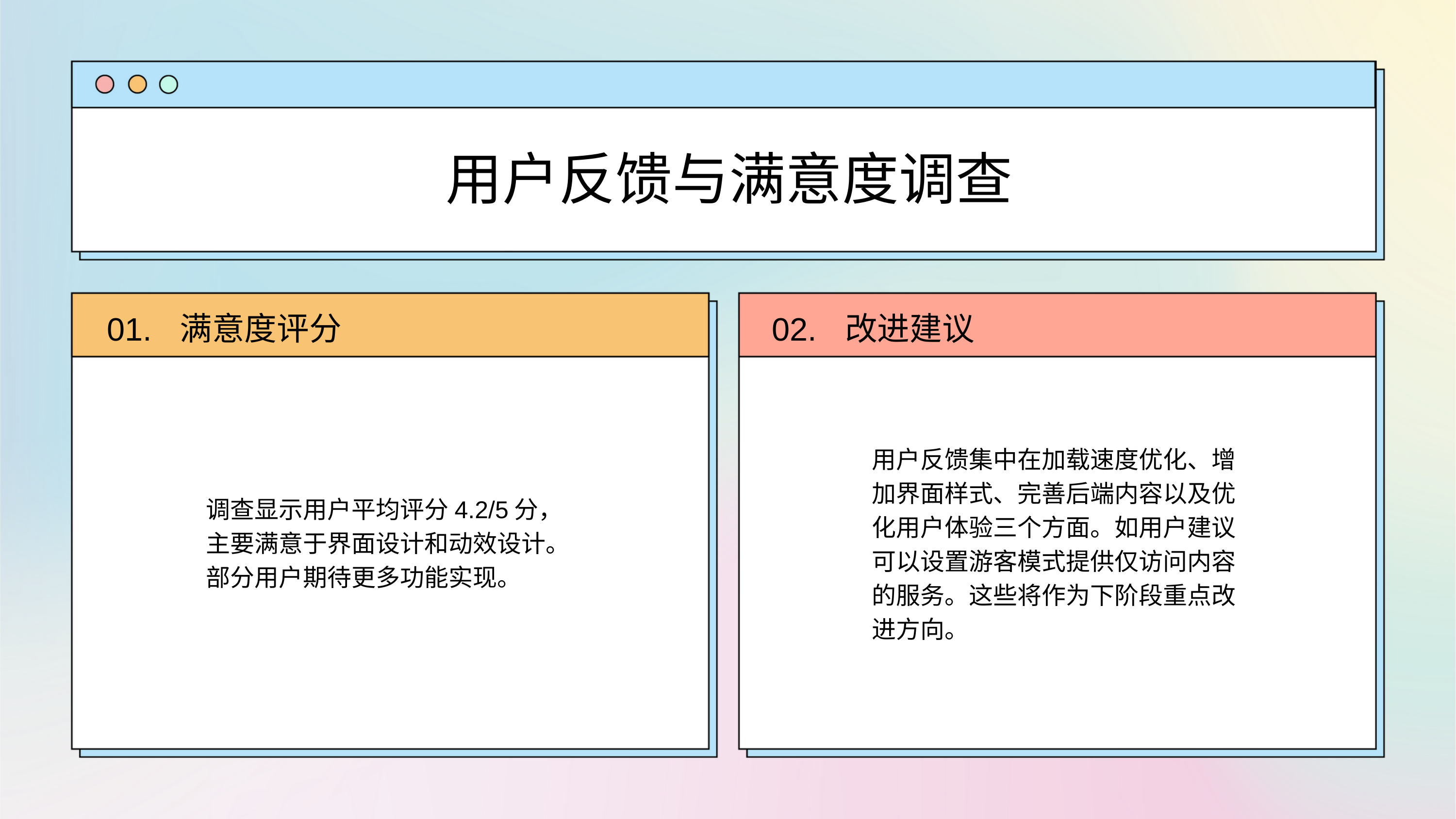

用户反馈与满意度调查

满意度评分
改进建议
01.
02.
用户反馈集中在加载速度优化、增加界面样式、完善后端内容以及优化用户体验三个方面。如用户建议可以设置游客模式提供仅访问内容的服务。这些将作为下阶段重点改进方向。
调查显示用户平均评分4.2/5分，主要满意于界面设计和动效设计。部分用户期待更多功能实现。